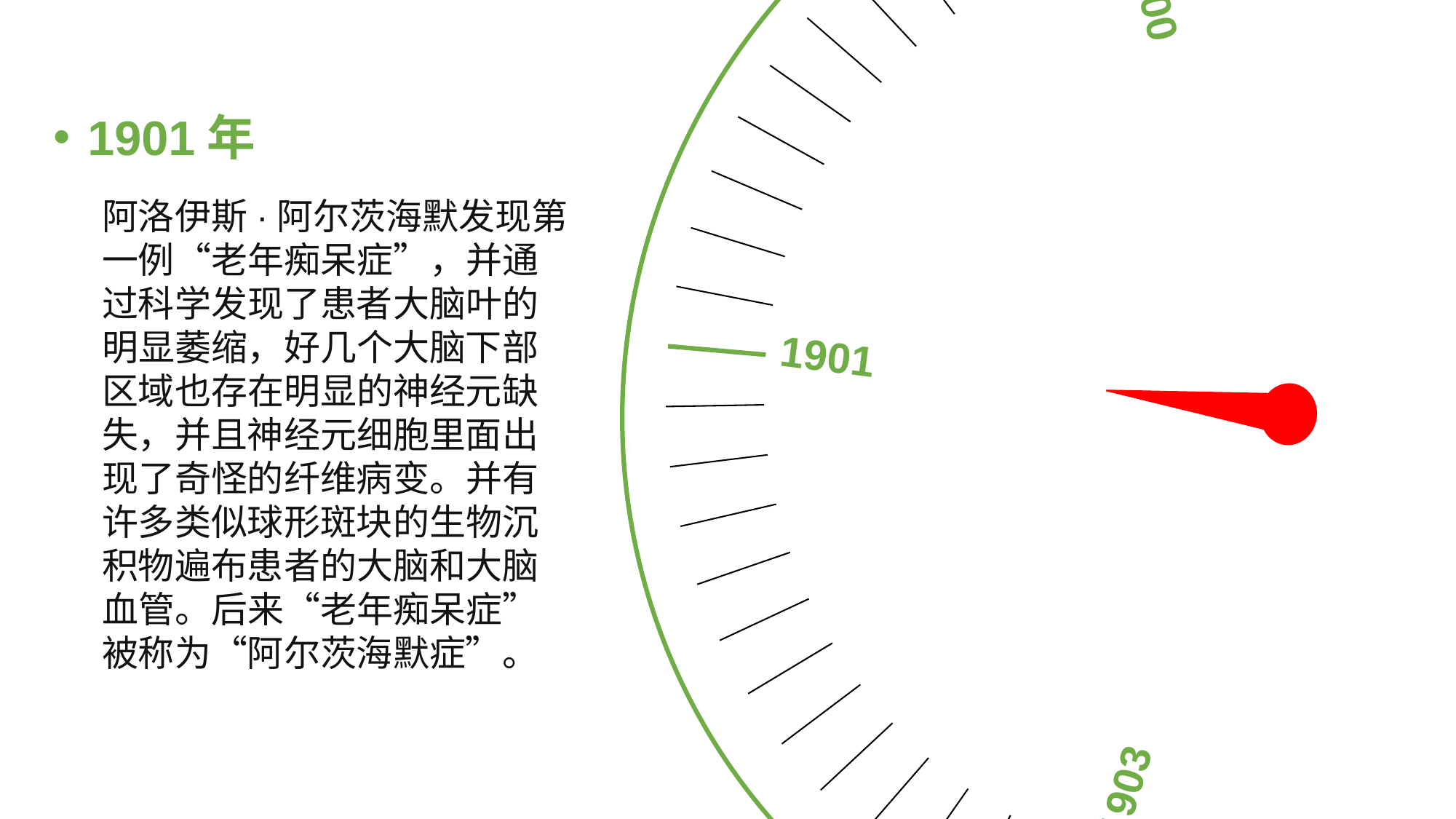

1905
1904
1900
1903
1901
1901年
阿洛伊斯·阿尔茨海默发现第一例“老年痴呆症”，并通过科学发现了患者大脑叶的明显萎缩，好几个大脑下部区域也存在明显的神经元缺失，并且神经元细胞里面出现了奇怪的纤维病变。并有许多类似球形斑块的生物沉积物遍布患者的大脑和大脑血管。后来“老年痴呆症”被称为“阿尔茨海默症”。